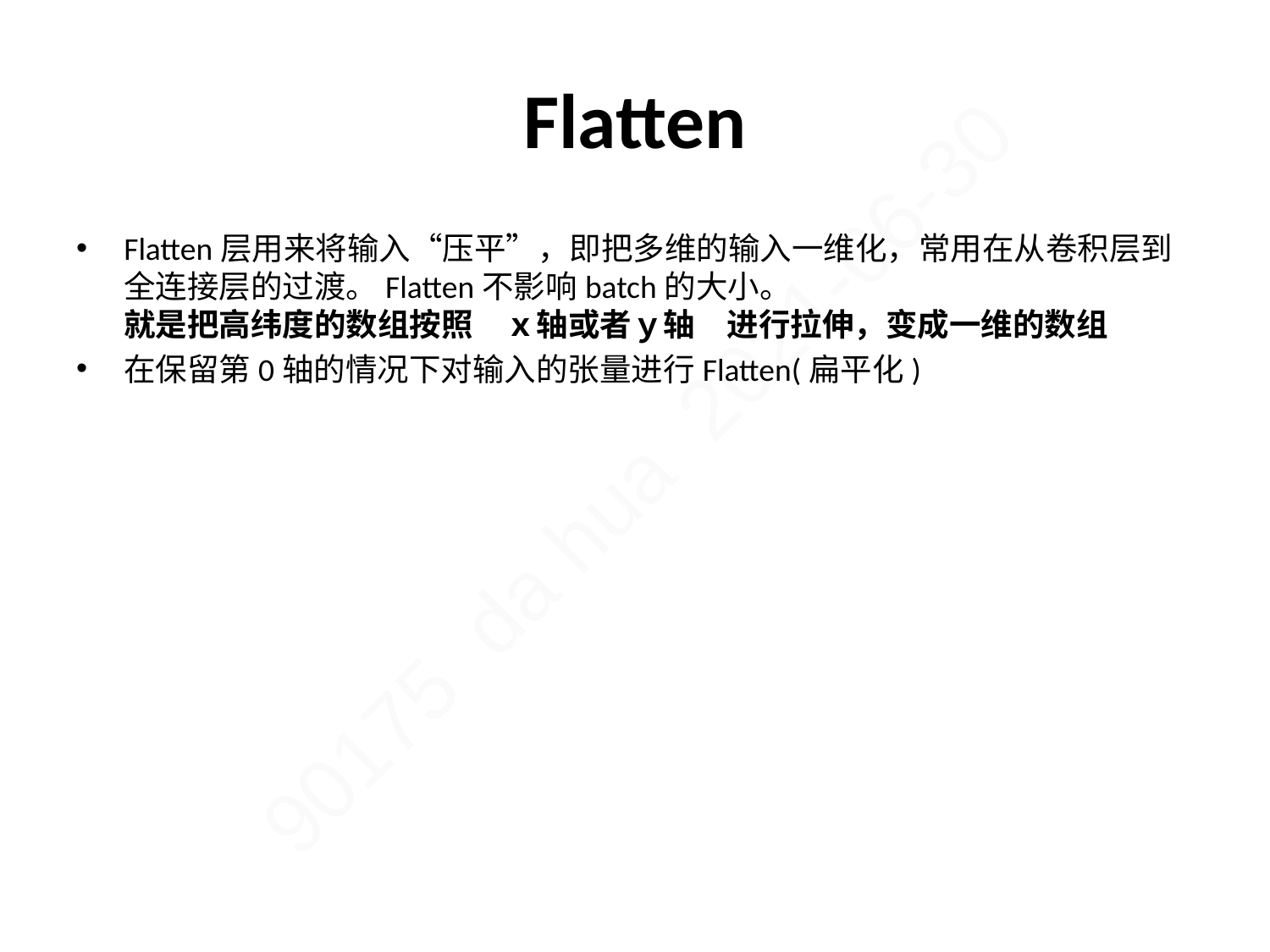

# Flatten
Flatten层用来将输入“压平”，即把多维的输入一维化，常用在从卷积层到全连接层的过渡。Flatten不影响batch的大小。
就是把高纬度的数组按照　ｘ轴或者ｙ轴　进行拉伸，变成一维的数组
在保留第0轴的情况下对输入的张量进行Flatten(扁平化)